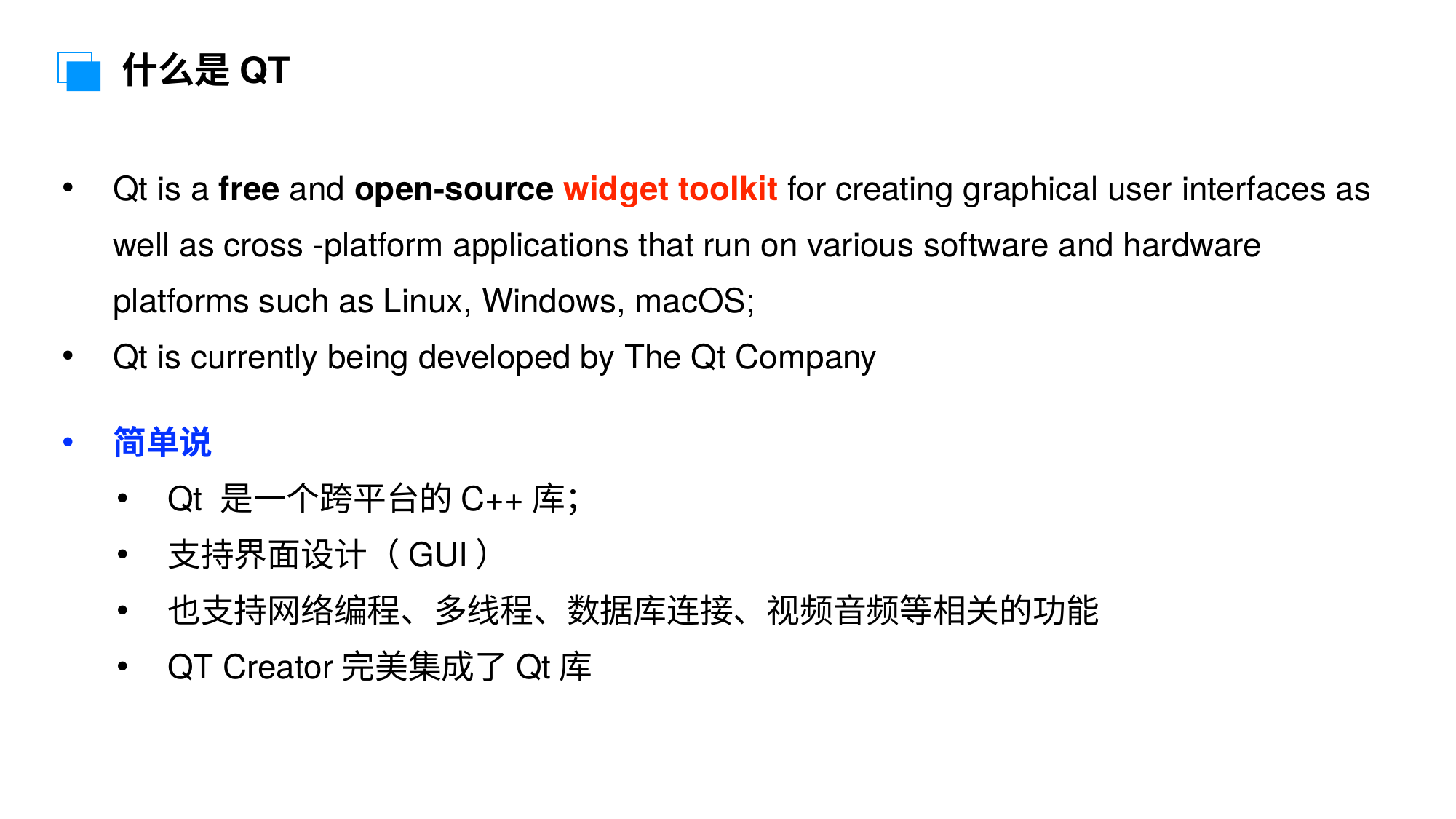

什么是QT
Qt is a free and open-source widget toolkit for creating graphical user interfaces as  well as cross -platform applications that run on various software and hardware  platforms such as Linux, Windows, macOS;
Qt is currently being developed by The Qt Company
简单说
Qt 是一个跨平台的C++库；
支持界面设计（GUI）
也支持网络编程、多线程、数据库连接、视频音频等相关的功能
QT Creator完美集成了Qt库